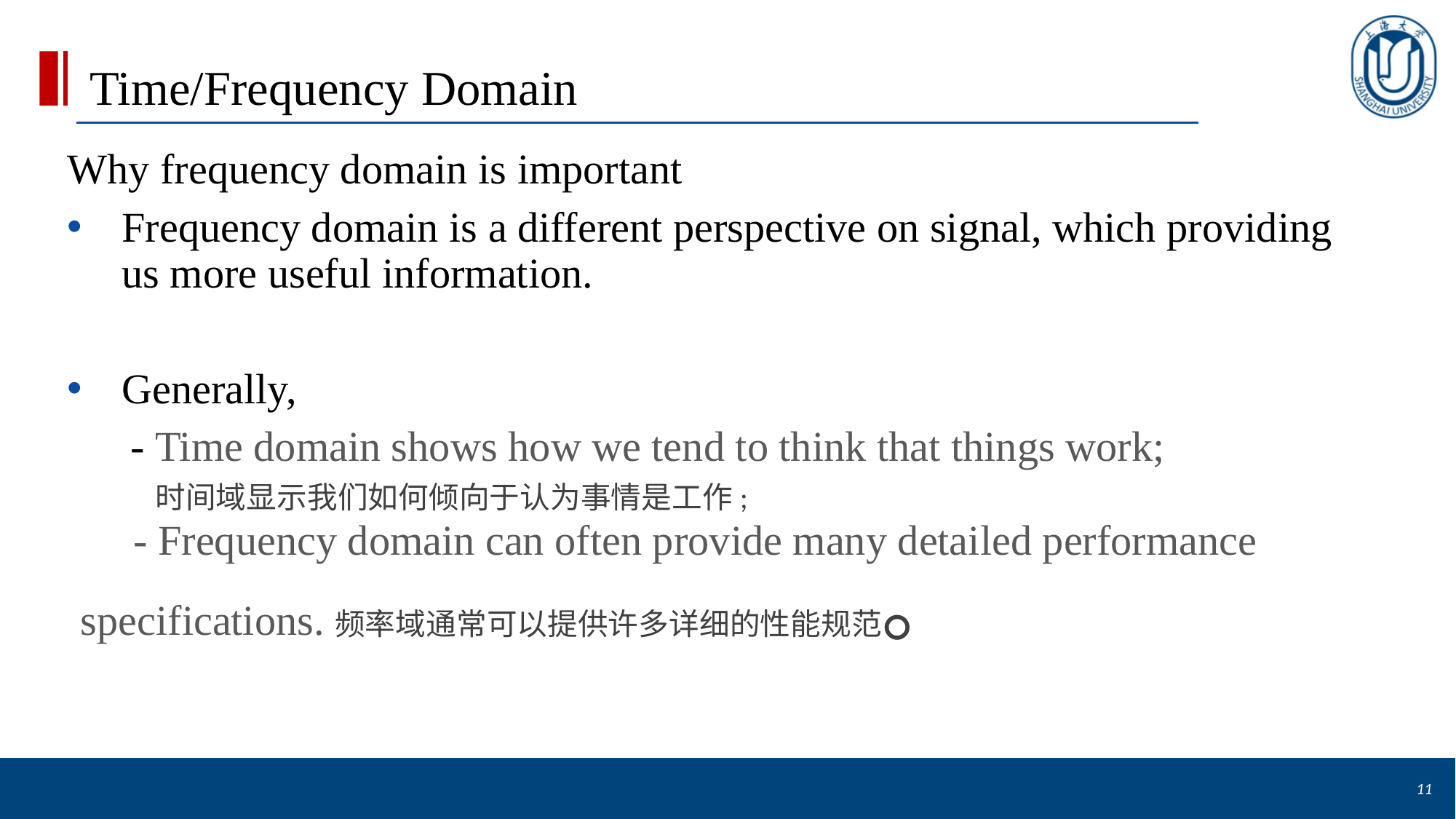

# Time/Frequency Domain
Why frequency domain is important
Frequency domain is a different perspective on signal, which providing us more useful information.

Generally,
      - Time domain shows how we tend to think that things work;
            时间域显示我们如何倾向于认为事情是工作;
     - Frequency domain can often provide many detailed performance specifications.频率域通常可以提供许多详细的性能规范。

11